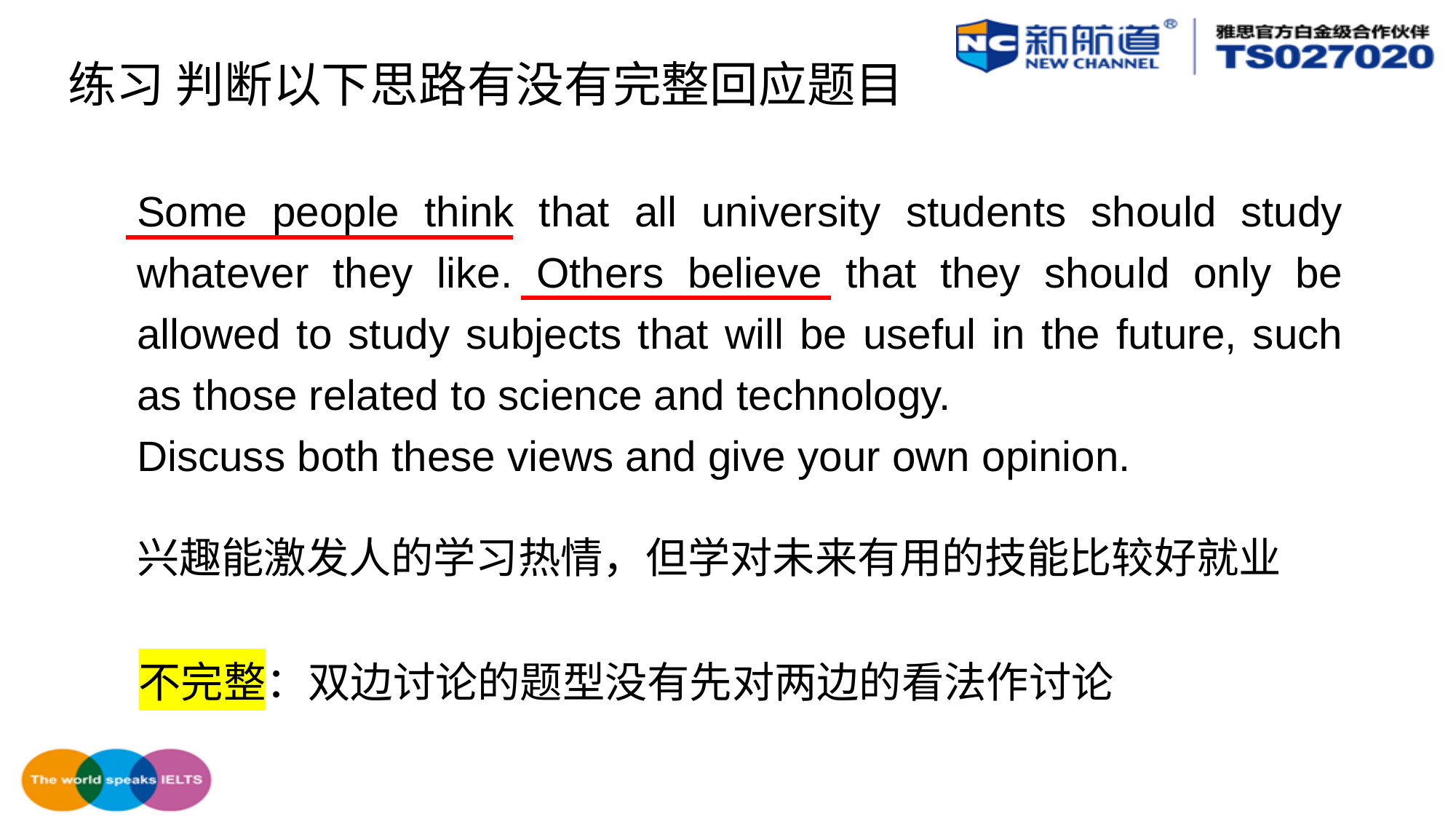

练习 判断以下思路有没有完整回应题目
Some people think that all university students should study whatever they like. Others believe that they should only be allowed to study subjects that will be useful in the future, such as those related to science and technology.
Discuss both these views and give your own opinion.

兴趣能激发人的学习热情，但学对未来有用的技能比较好就业
不完整：双边讨论的题型没有先对两边的看法作讨论